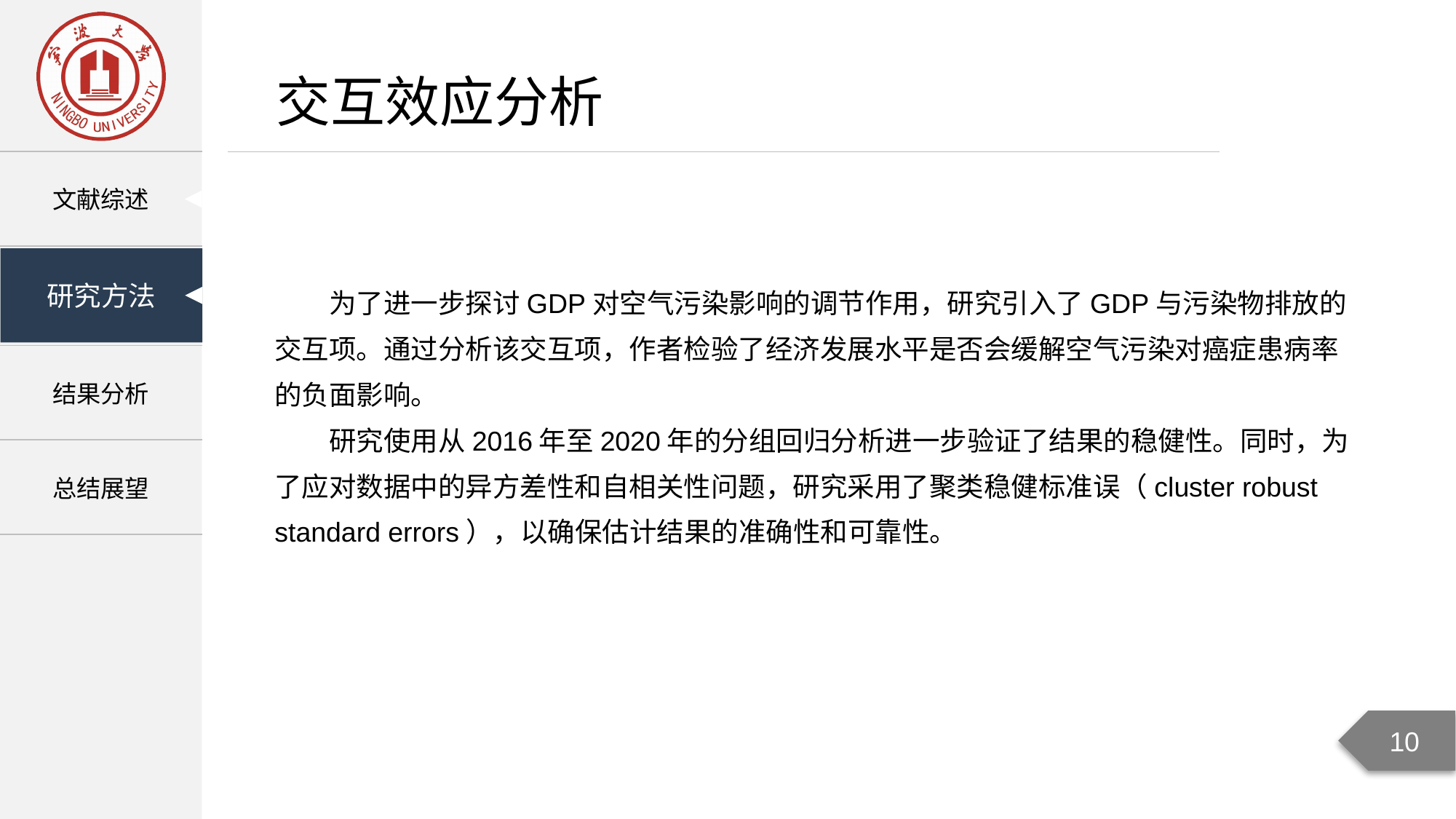

交互效应分析
为了进一步探讨GDP对空气污染影响的调节作用，研究引入了GDP与污染物排放的交互项。通过分析该交互项，作者检验了经济发展水平是否会缓解空气污染对癌症患病率的负面影响。
研究使用从2016年至2020年的分组回归分析进一步验证了结果的稳健性。同时，为了应对数据中的异方差性和自相关性问题，研究采用了聚类稳健标准误（cluster robust standard errors），以确保估计结果的准确性和可靠性。